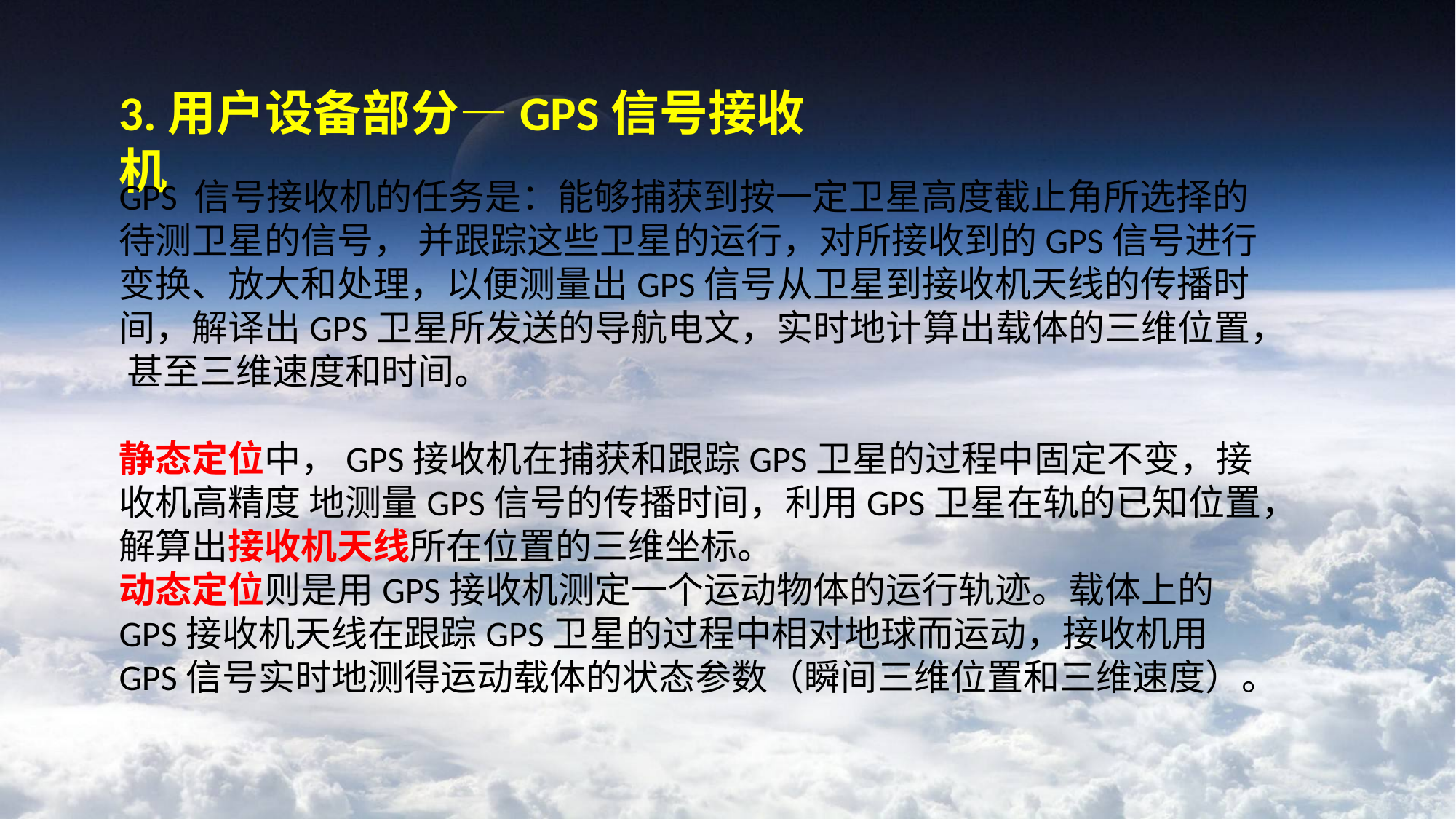

3.用户设备部分—GPS信号接收机
GPS 信号接收机的任务是：能够捕获到按一定卫星高度截止角所选择的待测卫星的信号， 并跟踪这些卫星的运行，对所接收到的GPS信号进行变换、放大和处理，以便测量出GPS信号从卫星到接收机天线的传播时间，解译出GPS卫星所发送的导航电文，实时地计算出载体的三维位置， 甚至三维速度和时间。

静态定位中，GPS接收机在捕获和跟踪GPS卫星的过程中固定不变，接收机高精度 地测量GPS信号的传播时间，利用GPS卫星在轨的已知位置，解算出接收机天线所在位置的三维坐标。
动态定位则是用GPS接收机测定一个运动物体的运行轨迹。载体上的GPS接收机天线在跟踪GPS卫星的过程中相对地球而运动，接收机用GPS信号实时地测得运动载体的状态参数（瞬间三维位置和三维速度）。